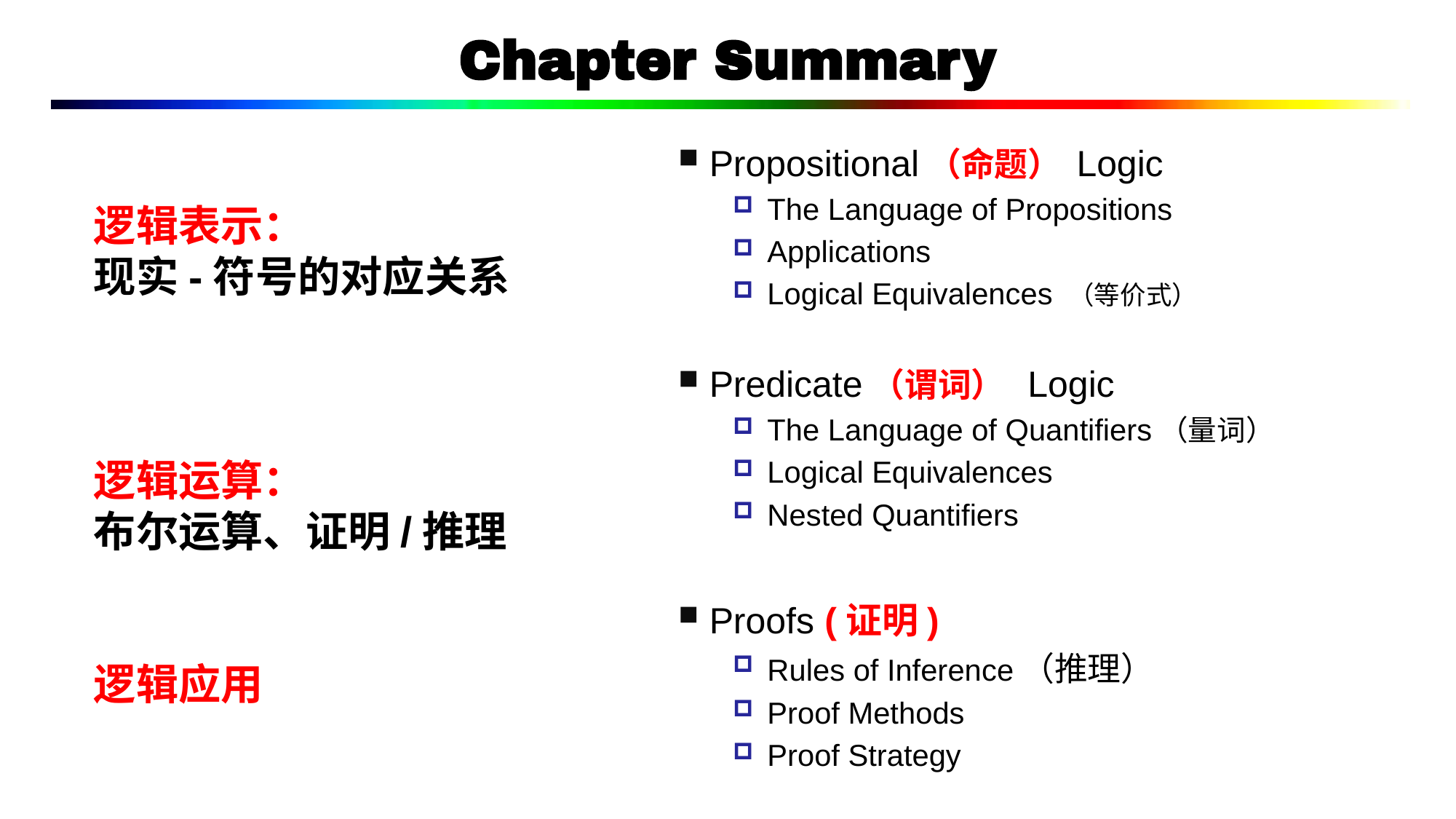

# Chapter Summary
 Propositional（命题） Logic
The Language of Propositions
Applications
Logical Equivalences （等价式）

 Predicate（谓词）  Logic
The Language of Quantifiers（量词）
Logical Equivalences
Nested Quantifiers

 Proofs (证明)
Rules of Inference（推理）
Proof Methods
Proof Strategy

逻辑表示：
现实-符号的对应关系

逻辑运算：
布尔运算、证明/推理

逻辑应用